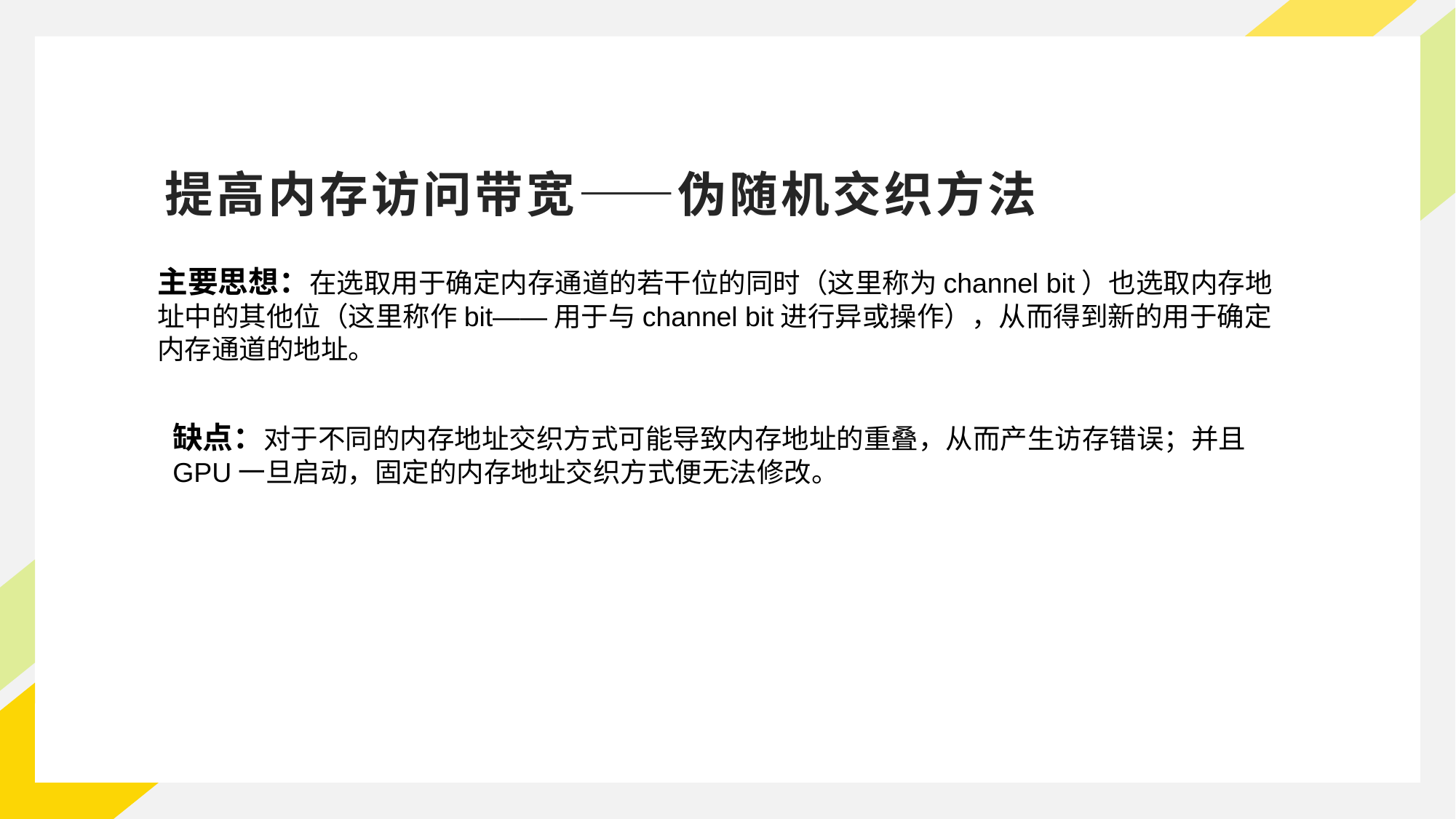

# 提高内存访问带宽——伪随机交织方法
主要思想：在选取用于确定内存通道的若干位的同时（这里称为channel bit）也选取内存地址中的其他位（这里称作bit——用于与channel bit进行异或操作），从而得到新的用于确定内存通道的地址。
缺点：对于不同的内存地址交织方式可能导致内存地址的重叠，从而产生访存错误；并且GPU一旦启动，固定的内存地址交织方式便无法修改。